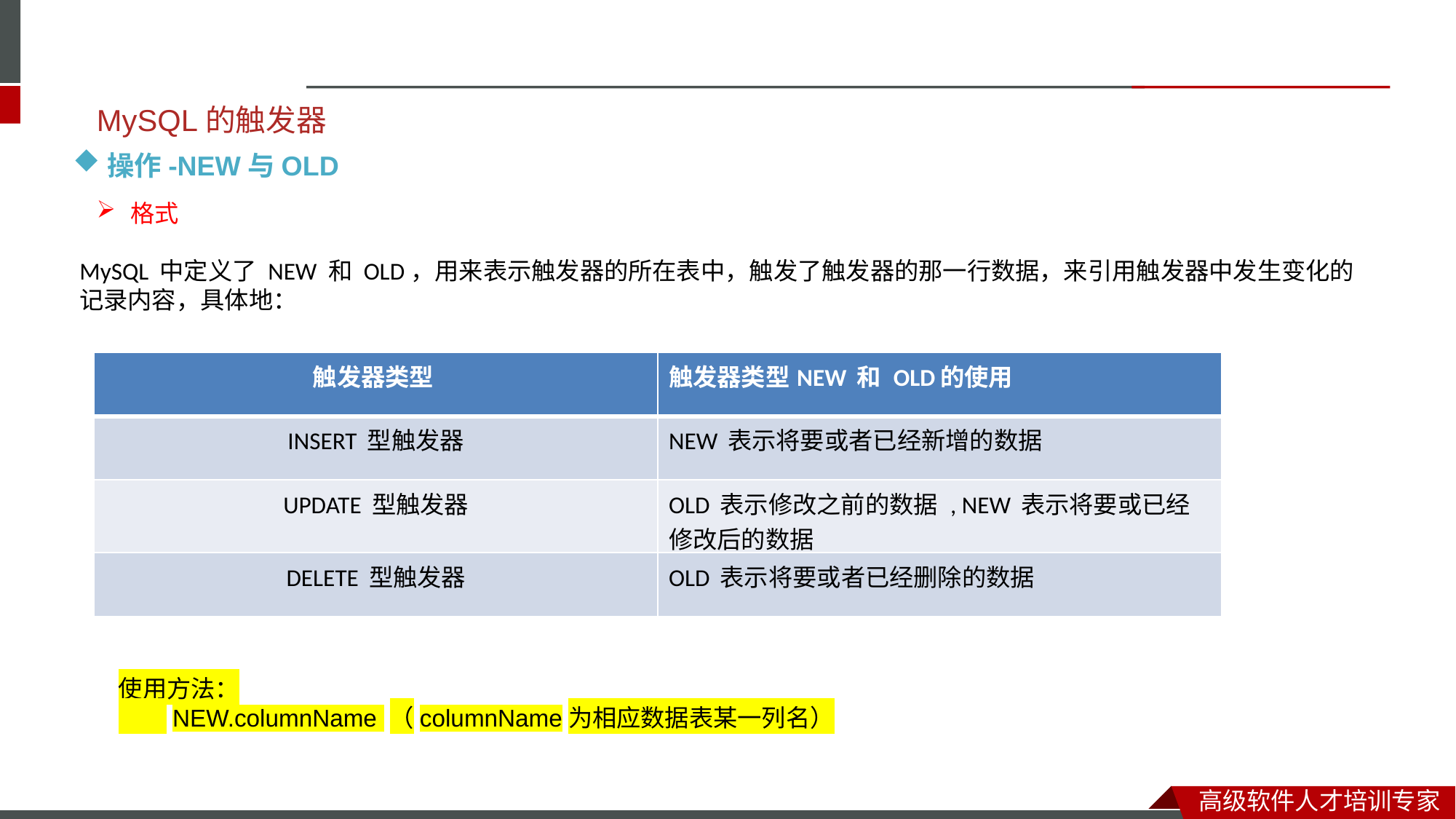

MySQL的触发器
操作-NEW与OLD
格式
MySQL 中定义了 NEW 和 OLD，用来表示触发器的所在表中，触发了触发器的那一行数据，来引用触发器中发生变化的记录内容，具体地：
| 触发器类型 | 触发器类型NEW 和 OLD的使用 |
| --- | --- |
| INSERT 型触发器 | NEW 表示将要或者已经新增的数据 |
| UPDATE 型触发器 | OLD 表示修改之前的数据 , NEW 表示将要或已经修改后的数据 |
| DELETE 型触发器 | OLD 表示将要或者已经删除的数据 |
使用方法：
　　NEW.columnName （columnName为相应数据表某一列名）